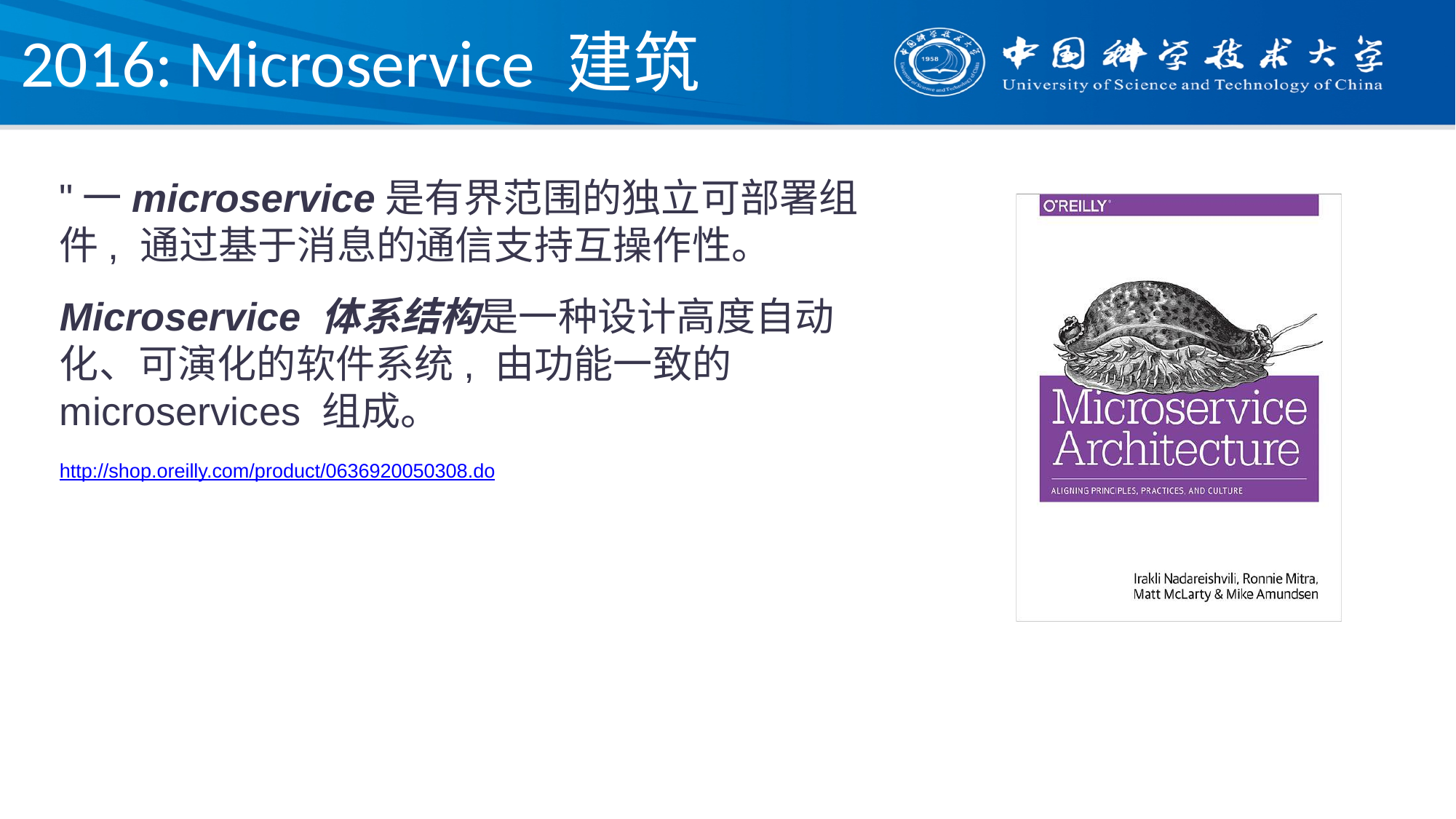

# 2016: Microservice 建筑
"一microservice是有界范围的独立可部署组件, 通过基于消息的通信支持互操作性。
Microservice 体系结构是一种设计高度自动化、可演化的软件系统, 由功能一致的 microservices 组成。
http://shop.oreilly.com/product/0636920050308.do